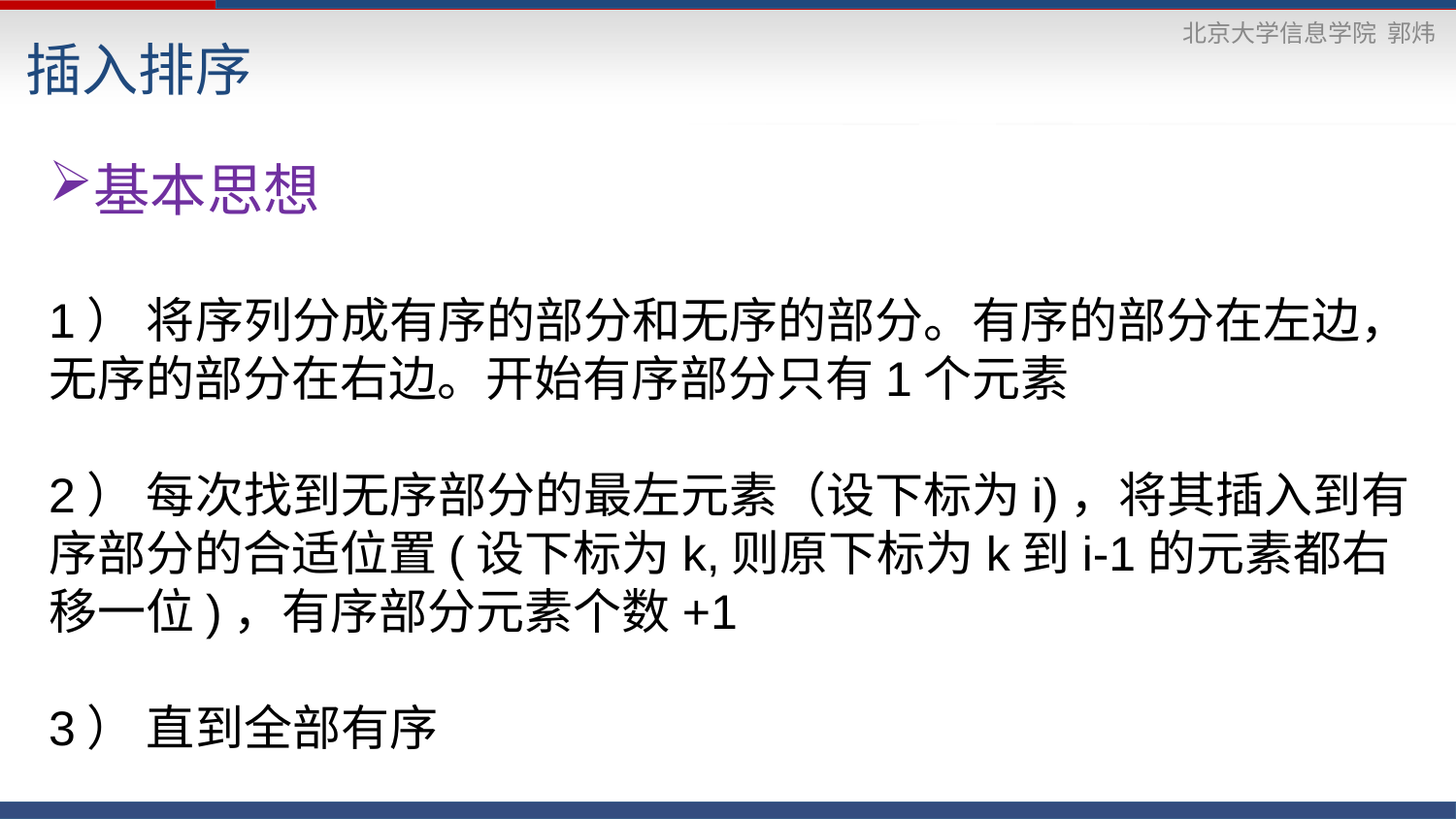

插入排序
基本思想

1） 将序列分成有序的部分和无序的部分。有序的部分在左边，无序的部分在右边。开始有序部分只有1个元素

2） 每次找到无序部分的最左元素（设下标为i)，将其插入到有序部分的合适位置(设下标为k,则原下标为k到i-1的元素都右移一位)，有序部分元素个数+1

3） 直到全部有序
9